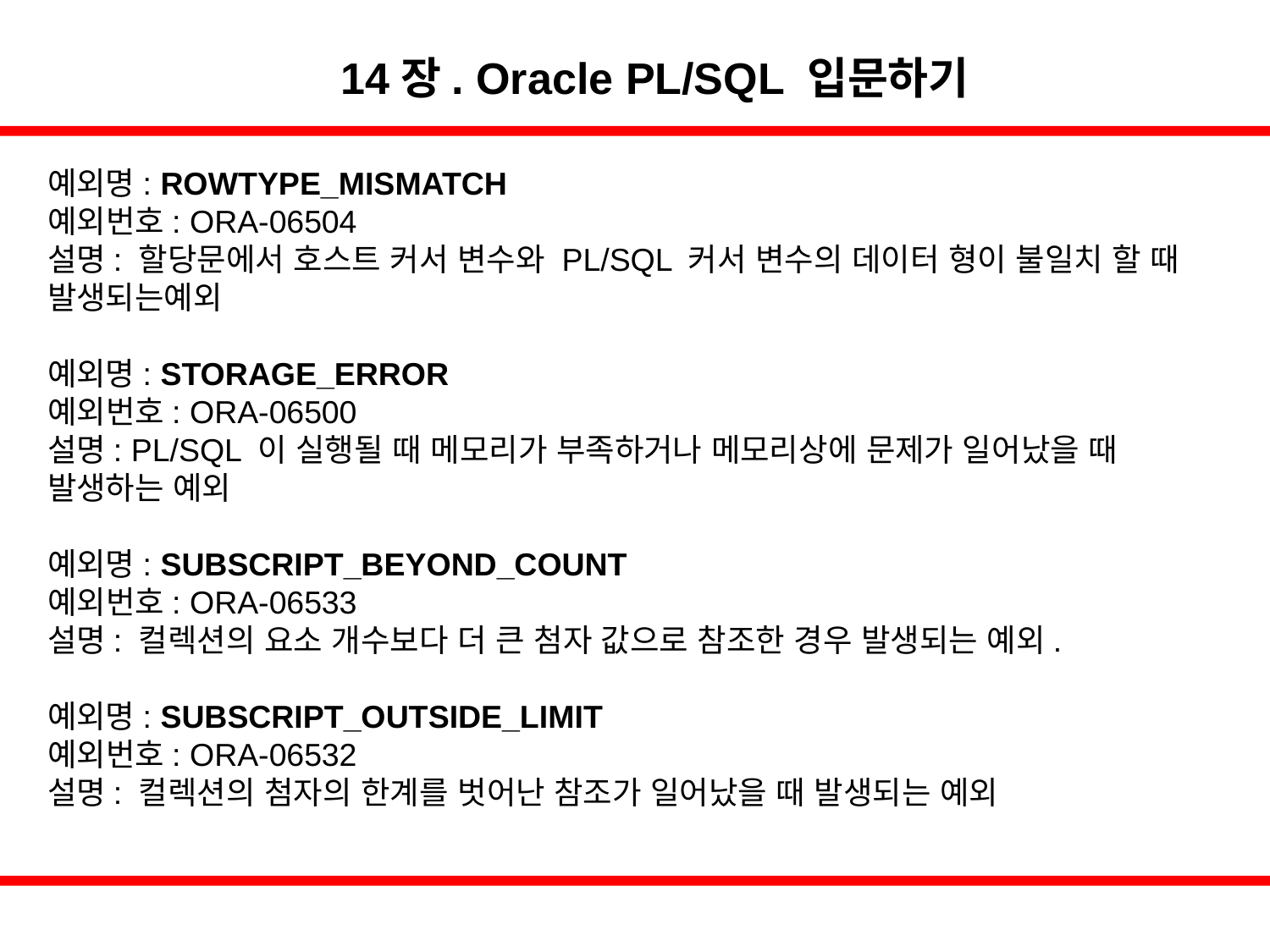

14장. Oracle PL/SQL 입문하기

예외명: ROWTYPE_MISMATCH
예외번호: ORA-06504
설명: 할당문에서 호스트 커서 변수와 PL/SQL 커서 변수의 데이터 형이 불일치 할 때 발생되는예외

예외명: STORAGE_ERROR
예외번호: ORA-06500
설명: PL/SQL 이 실행될 때 메모리가 부족하거나 메모리상에 문제가 일어났을 때 발생하는 예외

예외명: SUBSCRIPT_BEYOND_COUNT
예외번호: ORA-06533
설명: 컬렉션의 요소 개수보다 더 큰 첨자 값으로 참조한 경우 발생되는 예외.

예외명: SUBSCRIPT_OUTSIDE_LIMIT
예외번호: ORA-06532
설명: 컬렉션의 첨자의 한계를 벗어난 참조가 일어났을 때 발생되는 예외